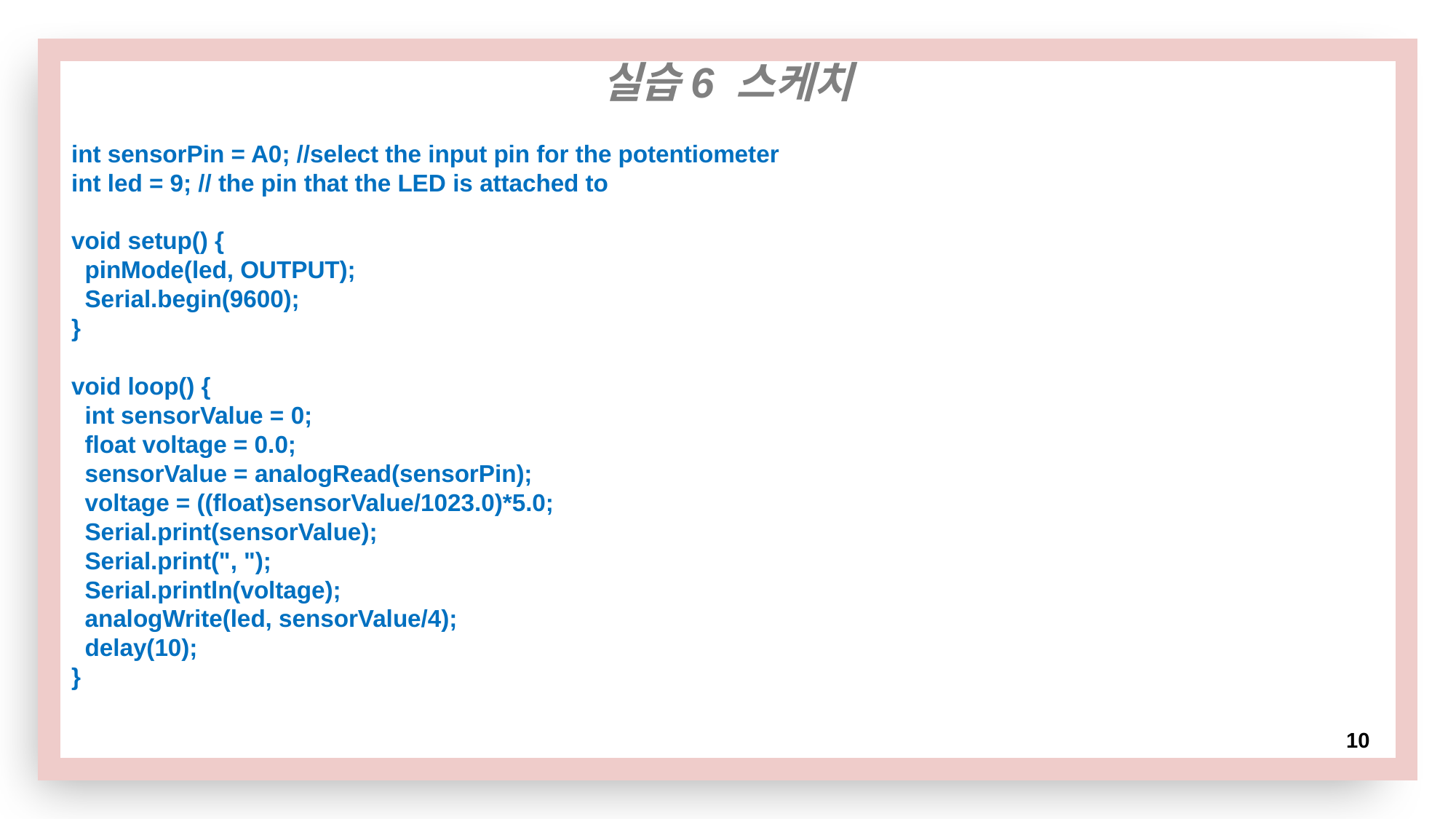

실습6 스케치

int sensorPin = A0; //select the input pin for the potentiometer
int led = 9; // the pin that the LED is attached to

void setup() {
  pinMode(led, OUTPUT);
  Serial.begin(9600);
}

void loop() {
  int sensorValue = 0;
  float voltage = 0.0;
  sensorValue = analogRead(sensorPin);
  voltage = ((float)sensorValue/1023.0)*5.0;
  Serial.print(sensorValue);
  Serial.print(", ");
  Serial.println(voltage);
  analogWrite(led, sensorValue/4);
  delay(10);
}
# 10